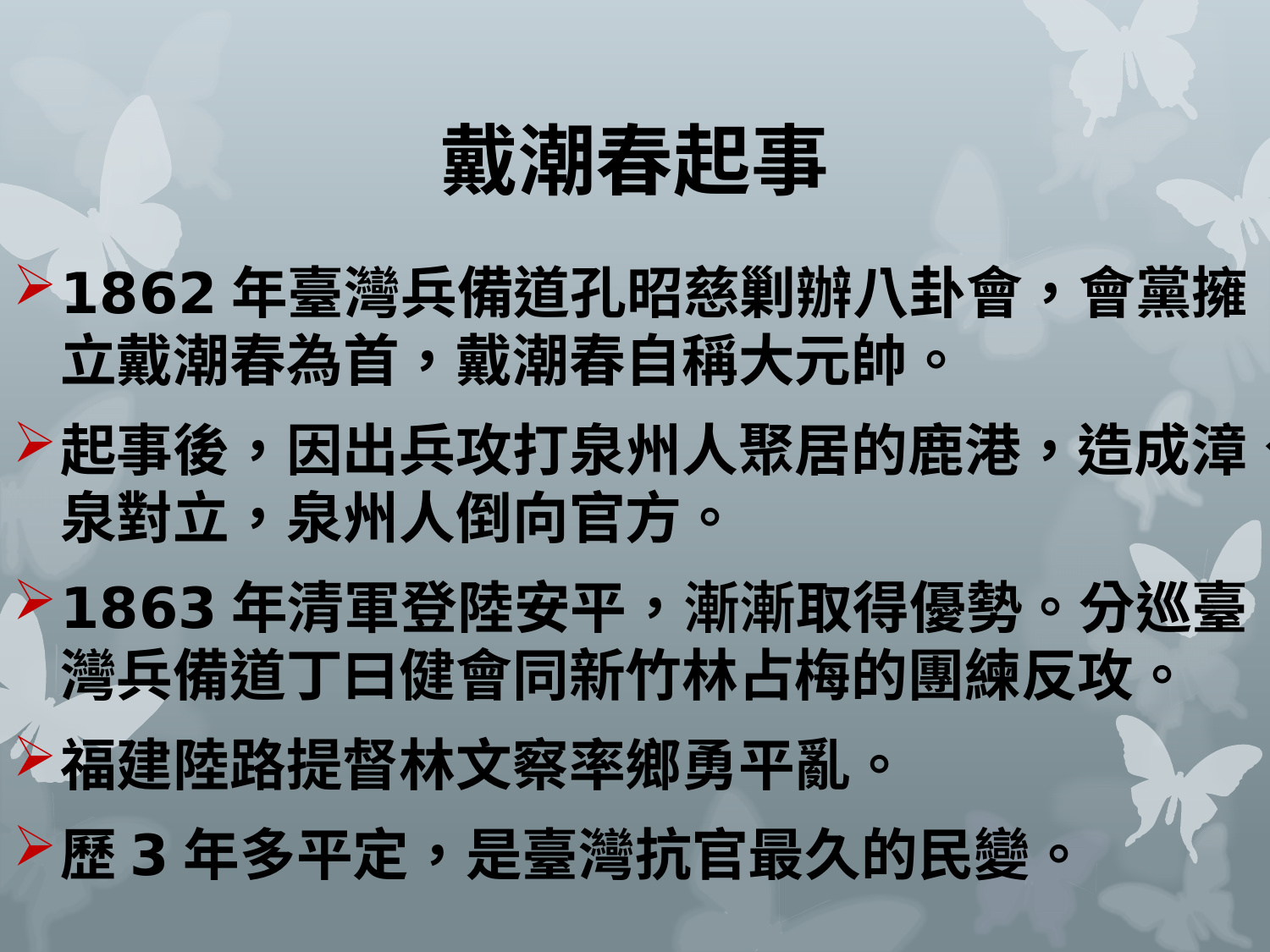

# 戴潮春起事
1862年臺灣兵備道孔昭慈剿辦八卦會，會黨擁立戴潮春為首，戴潮春自稱大元帥。
起事後，因出兵攻打泉州人聚居的鹿港，造成漳、泉對立，泉州人倒向官方。
1863年清軍登陸安平，漸漸取得優勢。分巡臺灣兵備道丁曰健會同新竹林占梅的團練反攻。
福建陸路提督林文察率鄉勇平亂。
歷3年多平定，是臺灣抗官最久的民變。